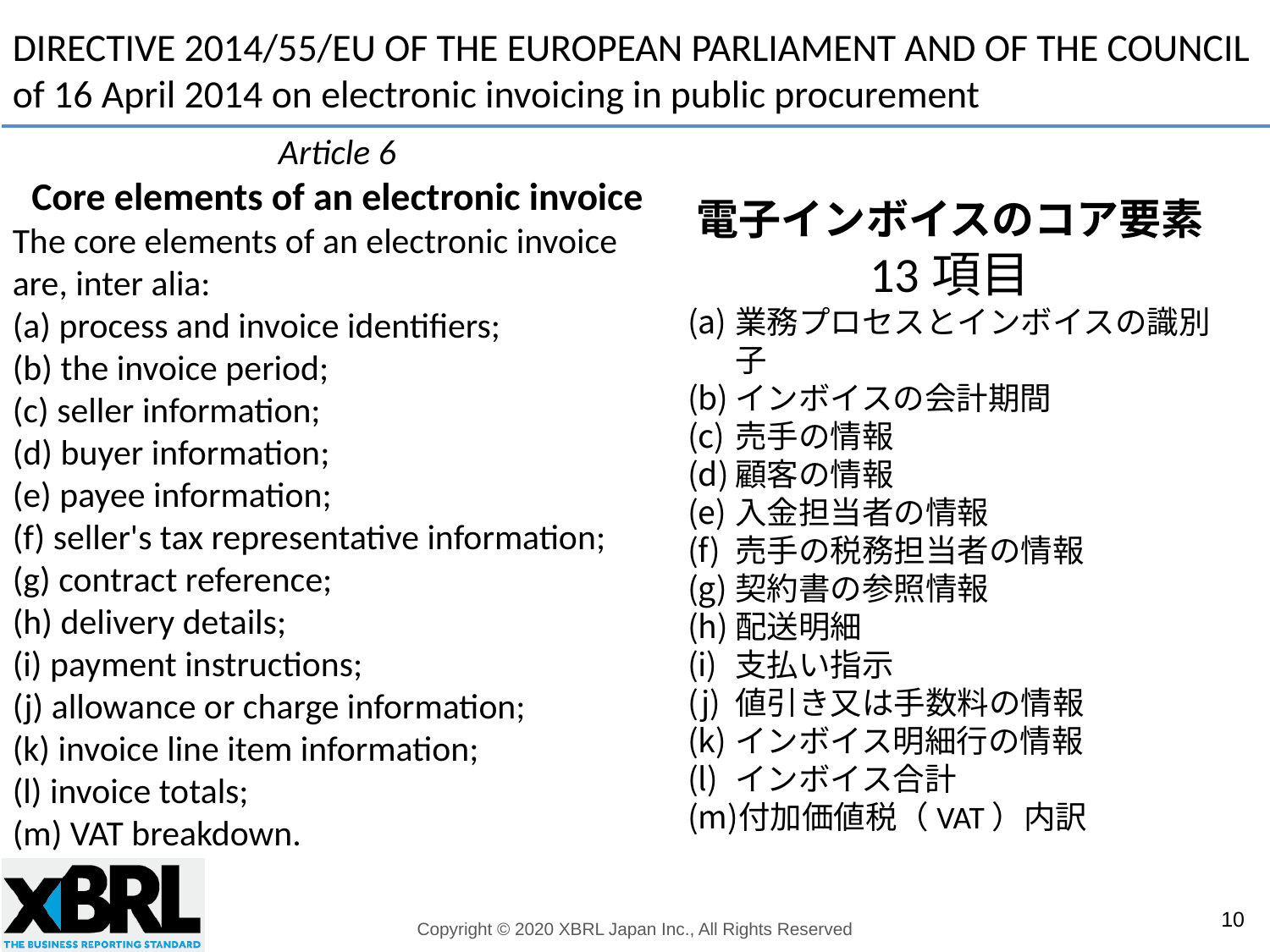

DIRECTIVE 2014/55/EU OF THE EUROPEAN PARLIAMENT AND OF THE COUNCIL
of 16 April 2014 on electronic invoicing in public procurement
Article 6
Core elements of an electronic invoice
The core elements of an electronic invoice are, inter alia:
(a) process and invoice identifiers;
(b) the invoice period;
(c) seller information;
(d) buyer information;
(e) payee information;
(f) seller's tax representative information;
(g) contract reference;
(h) delivery details;
(i) payment instructions;
(j) allowance or charge information;
(k) invoice line item information;
(l) invoice totals;
(m) VAT breakdown.
電子インボイスのコア要素
13項目
業務プロセスとインボイスの識別子
インボイスの会計期間
売手の情報
顧客の情報
入金担当者の情報
売手の税務担当者の情報
契約書の参照情報
配送明細
支払い指示
値引き又は手数料の情報
インボイス明細行の情報
インボイス合計
付加価値税（VAT）内訳